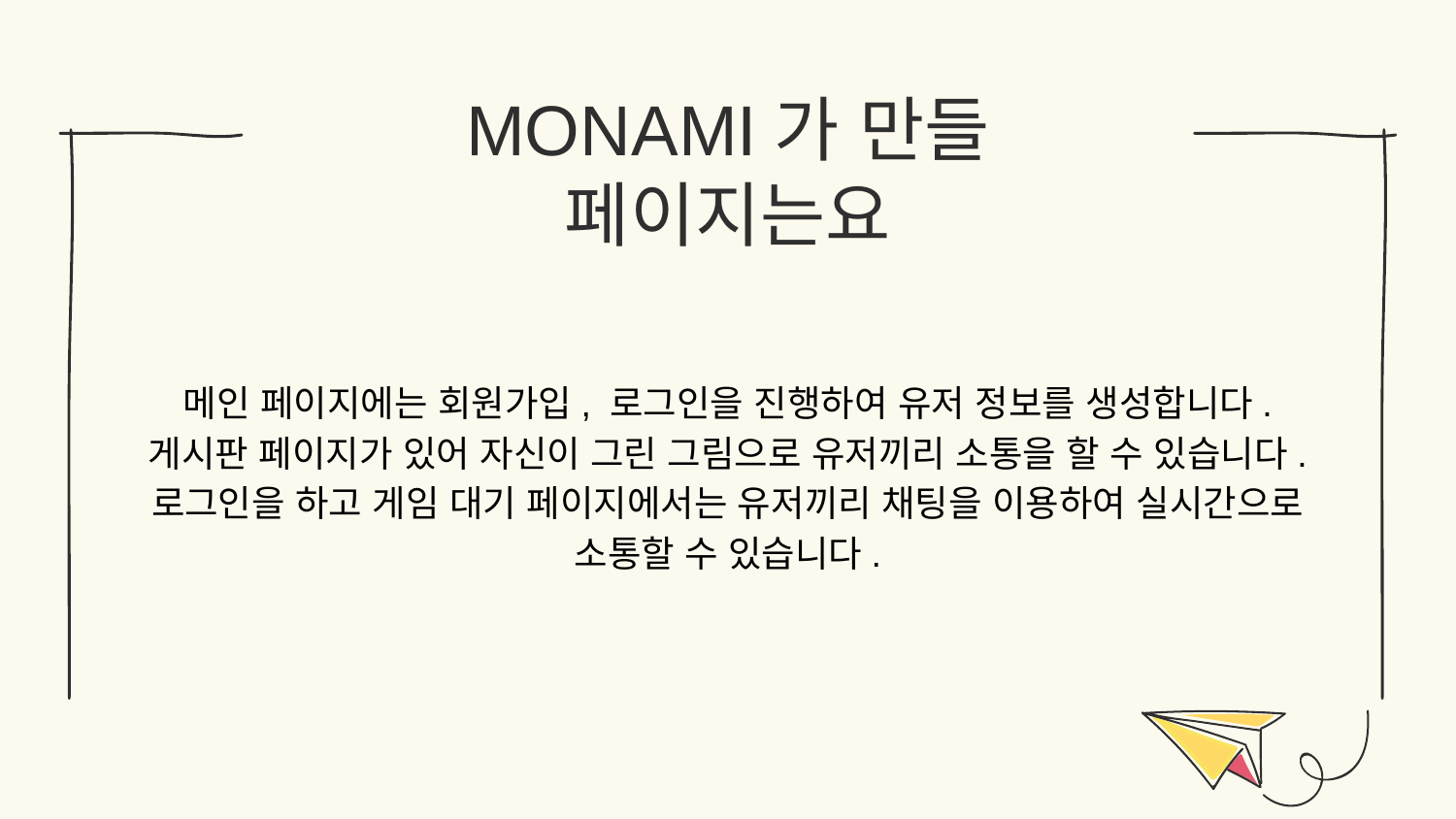

# MONAMI가 만들 페이지는요
메인 페이지에는 회원가입, 로그인을 진행하여 유저 정보를 생성합니다.
게시판 페이지가 있어 자신이 그린 그림으로 유저끼리 소통을 할 수 있습니다.
로그인을 하고 게임 대기 페이지에서는 유저끼리 채팅을 이용하여 실시간으로 소통할 수 있습니다.